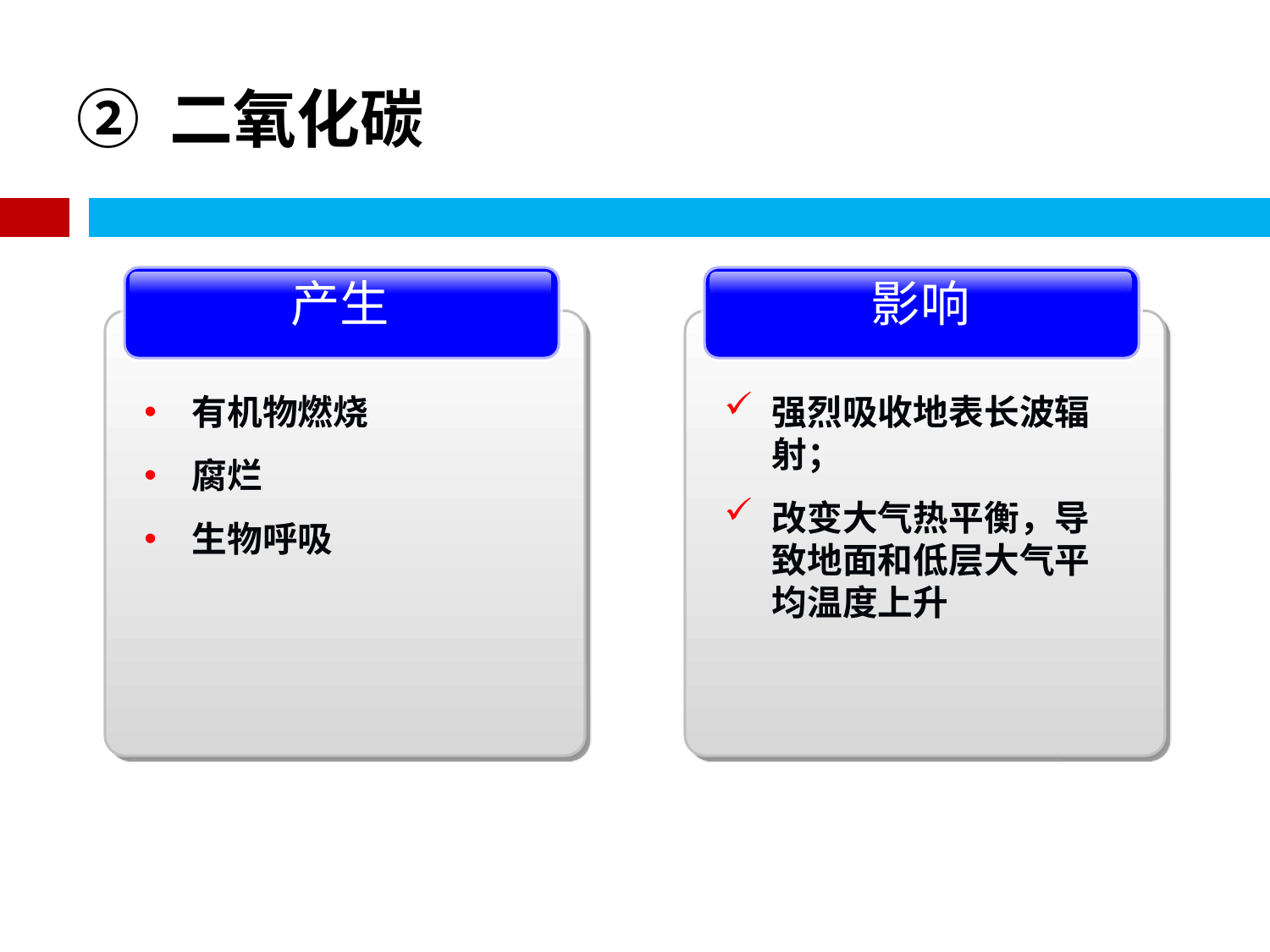

# ② 二氧化碳

产生

有机物燃烧
腐烂
生物呼吸

影响

强烈吸收地表长波辐射；
改变大气热平衡，导致地面和低层大气平均温度上升